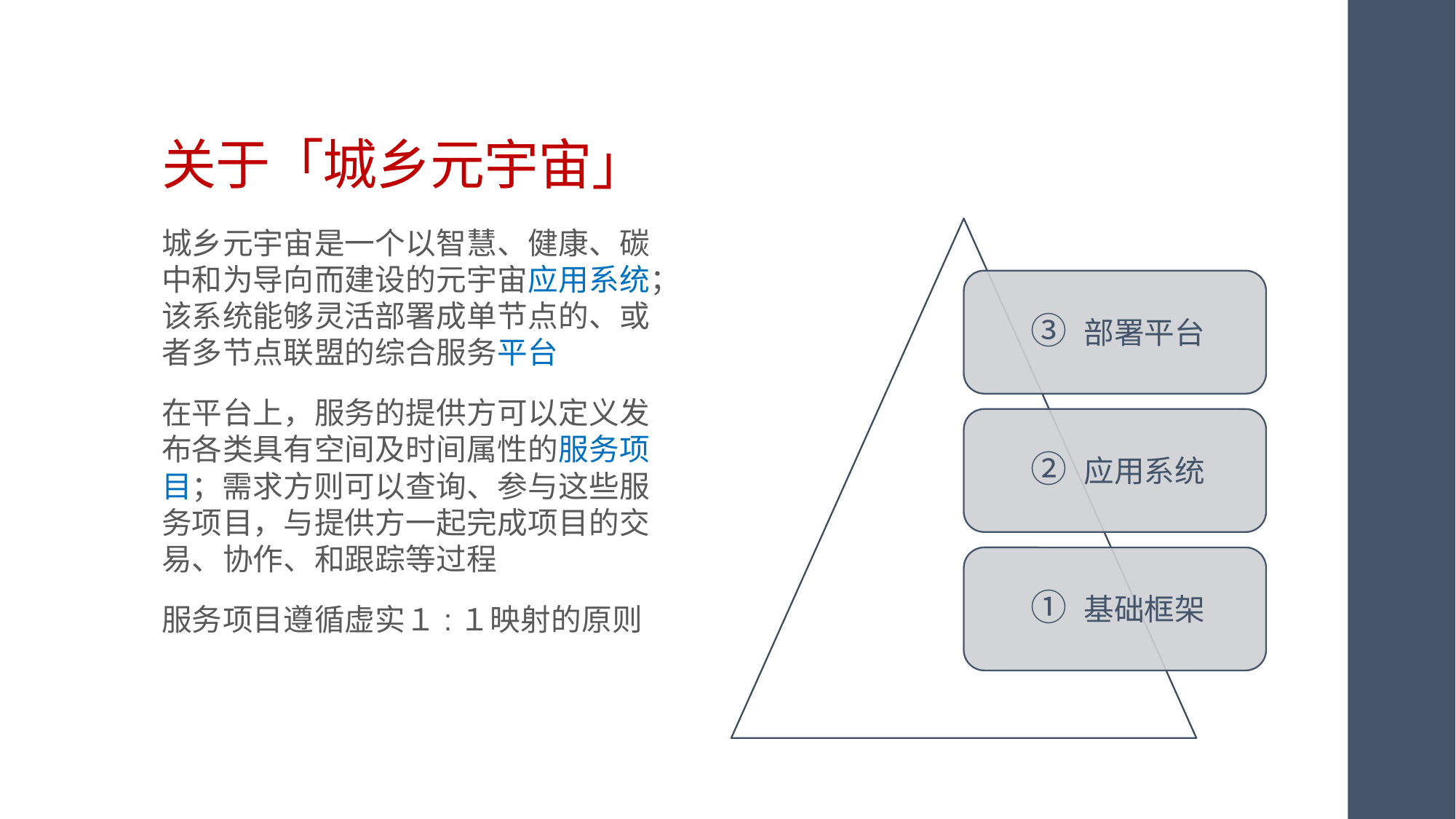

# 关于「城乡元宇宙」
城乡元宇宙是一个以智慧、健康、碳中和为导向而建设的元宇宙应用系统；该系统能够灵活部署成单节点的、或者多节点联盟的综合服务平台
在平台上，服务的提供方可以定义发布各类具有空间及时间属性的服务项目；需求方则可以查询、参与这些服务项目，与提供方一起完成项目的交易、协作、和跟踪等过程
服务项目遵循虚实１:１映射的原则

③ 部署平台
② 应用系统
① 基础框架